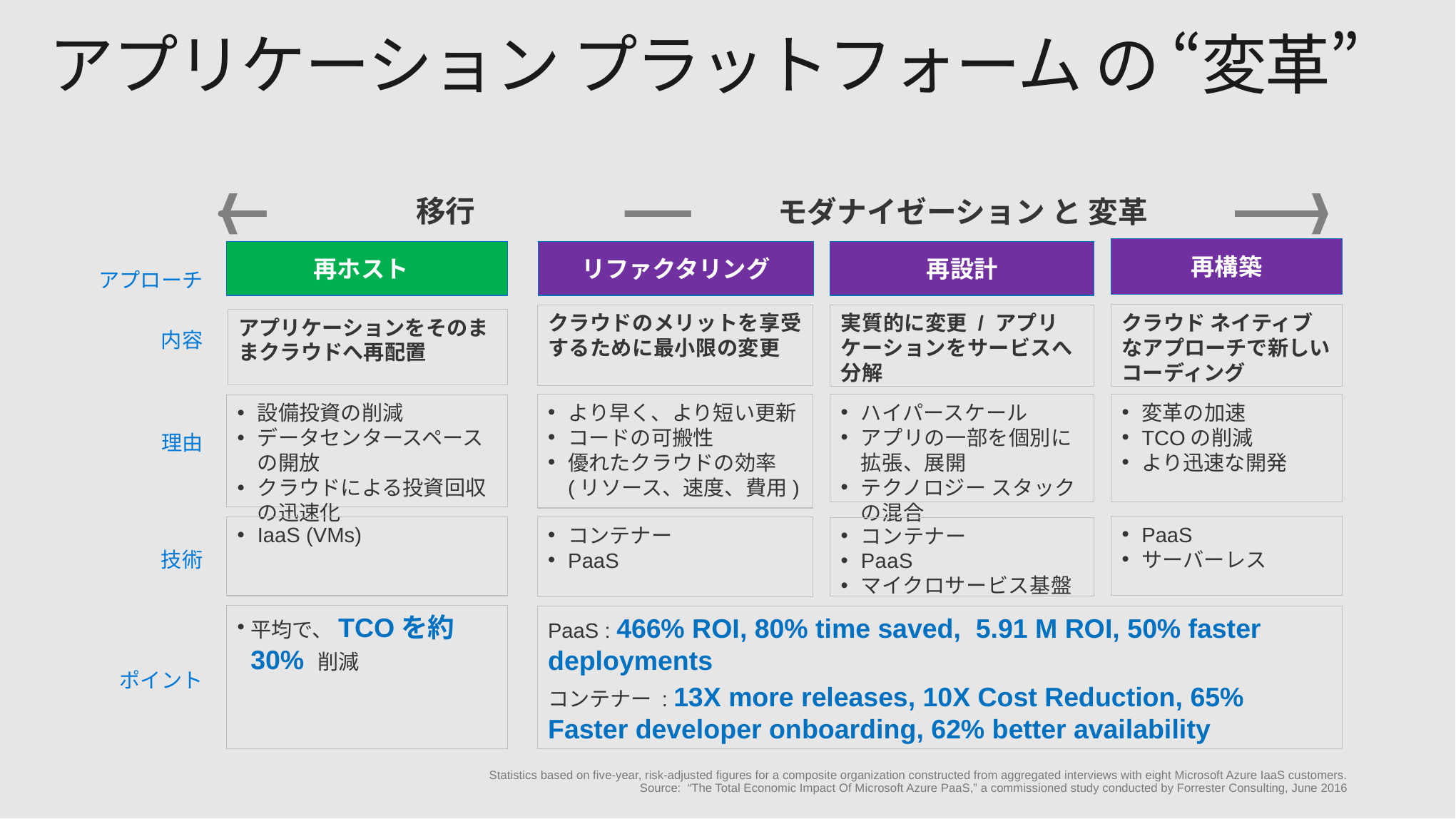

# アプリケーション プラットフォーム の “変革”
移行

モダナイゼーション と 変革
再構築
再ホスト
リファクタリング
再設計
アプローチ
クラウド ネイティブなアプローチで新しいコーディング
実質的に変更 / アプリケーションをサービスへ分解
クラウドのメリットを享受するために最小限の変更
アプリケーションをそのままクラウドへ再配置
内容
より早く、より短い更新
コードの可搬性
優れたクラウドの効率
(リソース、速度、費用)
ハイパースケール
アプリの一部を個別に拡張、展開
テクノロジー スタックの混合
変革の加速
TCOの削減
より迅速な開発
設備投資の削減
データセンタースペースの開放
クラウドによる投資回収の迅速化
理由
PaaS
サーバーレス
IaaS (VMs)
コンテナー
PaaS
コンテナー
PaaS
マイクロサービス基盤
技術
平均で、TCOを約 30% 削減
PaaS : 466% ROI, 80% time saved,  5.91 M ROI, 50% faster deployments
コンテナー : 13X more releases, 10X Cost Reduction, 65% Faster developer onboarding, 62% better availability
ポイント
Statistics based on five-year, risk-adjusted figures for a composite organization constructed from aggregated interviews with eight Microsoft Azure IaaS customers.
Source:  “The Total Economic Impact Of Microsoft Azure PaaS,” a commissioned study conducted by Forrester Consulting, June 2016